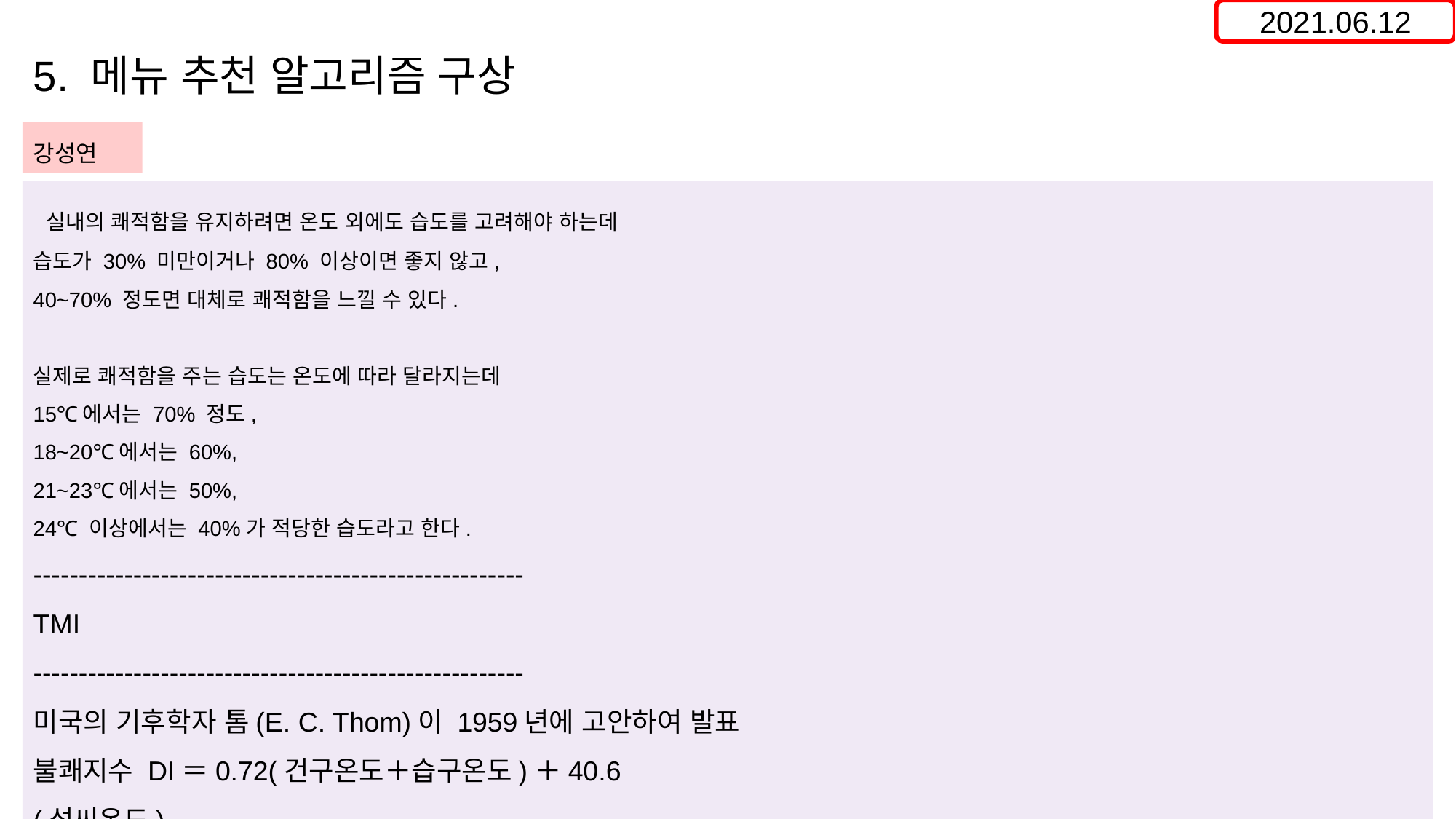

2021.06.12
5. 메뉴 추천 알고리즘 구상
강성연
 실내의 쾌적함을 유지하려면 온도 외에도 습도를 고려해야 하는데
습도가 30% 미만이거나 80% 이상이면 좋지 않고,
40~70% 정도면 대체로 쾌적함을 느낄 수 있다.

실제로 쾌적함을 주는 습도는 온도에 따라 달라지는데
15℃에서는 70% 정도,
18~20℃에서는 60%,
21~23℃에서는 50%,
24℃ 이상에서는 40%가 적당한 습도라고 한다.
------------------------------------------------------
TMI
------------------------------------------------------
미국의 기후학자 톰(E. C. Thom)이 1959년에 고안하여 발표
불쾌지수 DI＝0.72(건구온도＋습구온도)＋40.6
(섭씨온도)

미국인 	: DI 75∼80 일부
	      80∼85 모두
	      85 이상 모두 불쾌감

한국인	: DI 75∼80 10%
	      80∼83 50%
	      83 이상 모두 불쾌감

따라서 불쾌지수가 80 이상일 때는 업무를 중단하고 휴식을 취하는 것이 효율적이다.

------------------------------------------------------
마이페이지-다이어트 모드